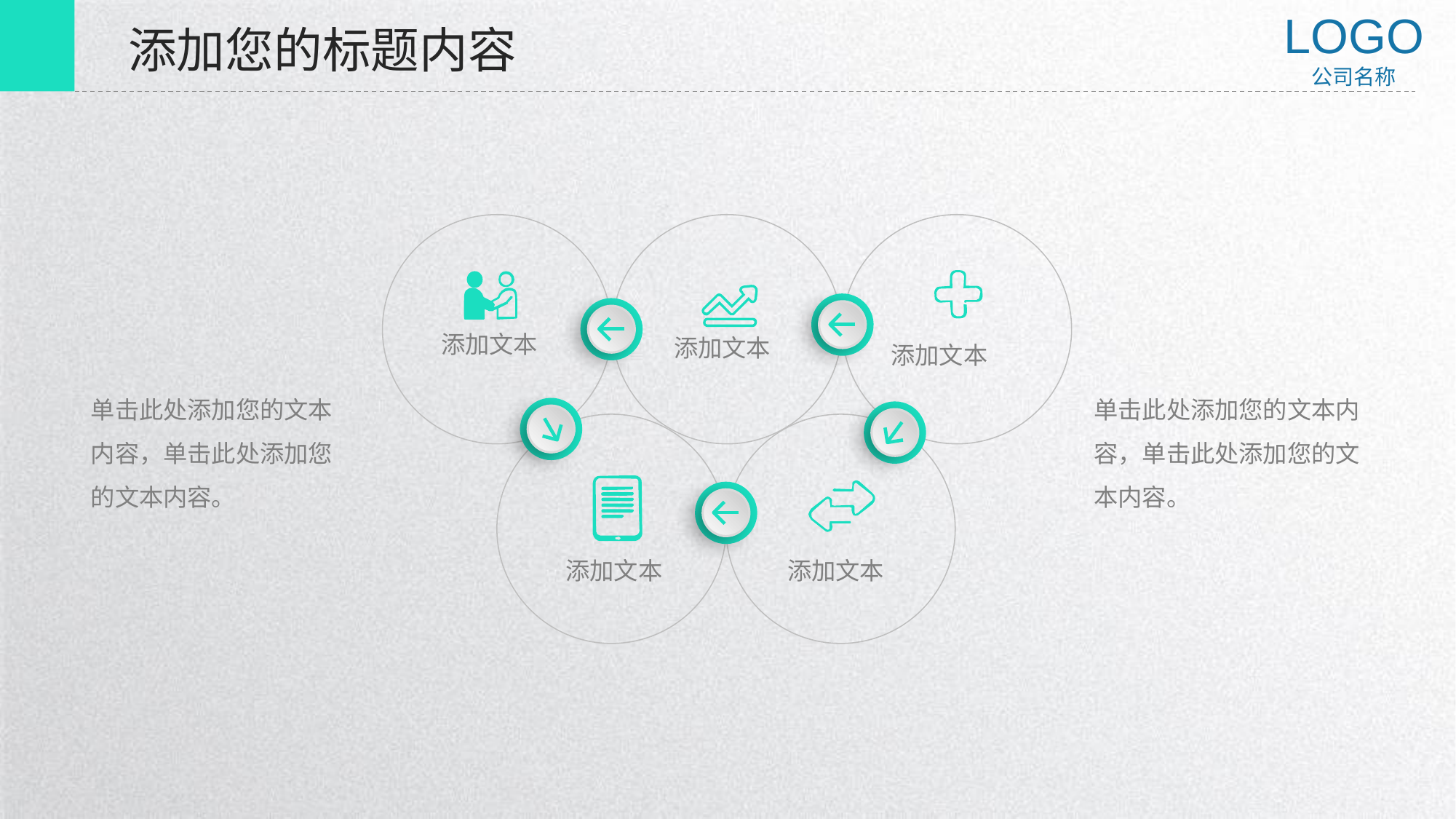

LOGO
公司名称
添加您的标题内容

添加文本
添加文本
添加文本

添加文本
添加文本
单击此处添加您的文本内容，单击此处添加您的文本内容。
单击此处添加您的文本内容，单击此处添加您的文本内容。